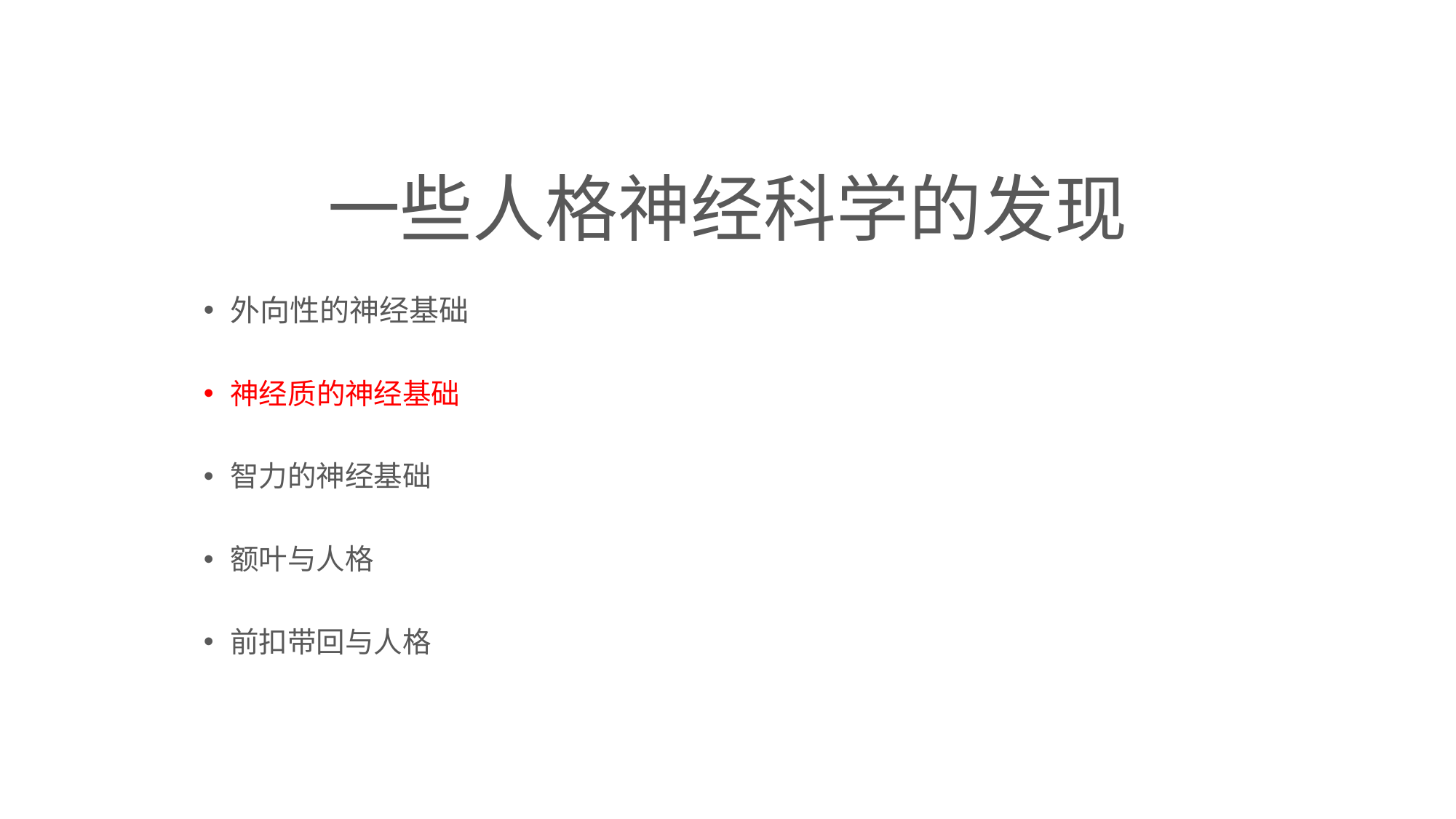

# 一些人格神经科学的发现
外向性的神经基础

神经质的神经基础

智力的神经基础

额叶与人格

前扣带回与人格